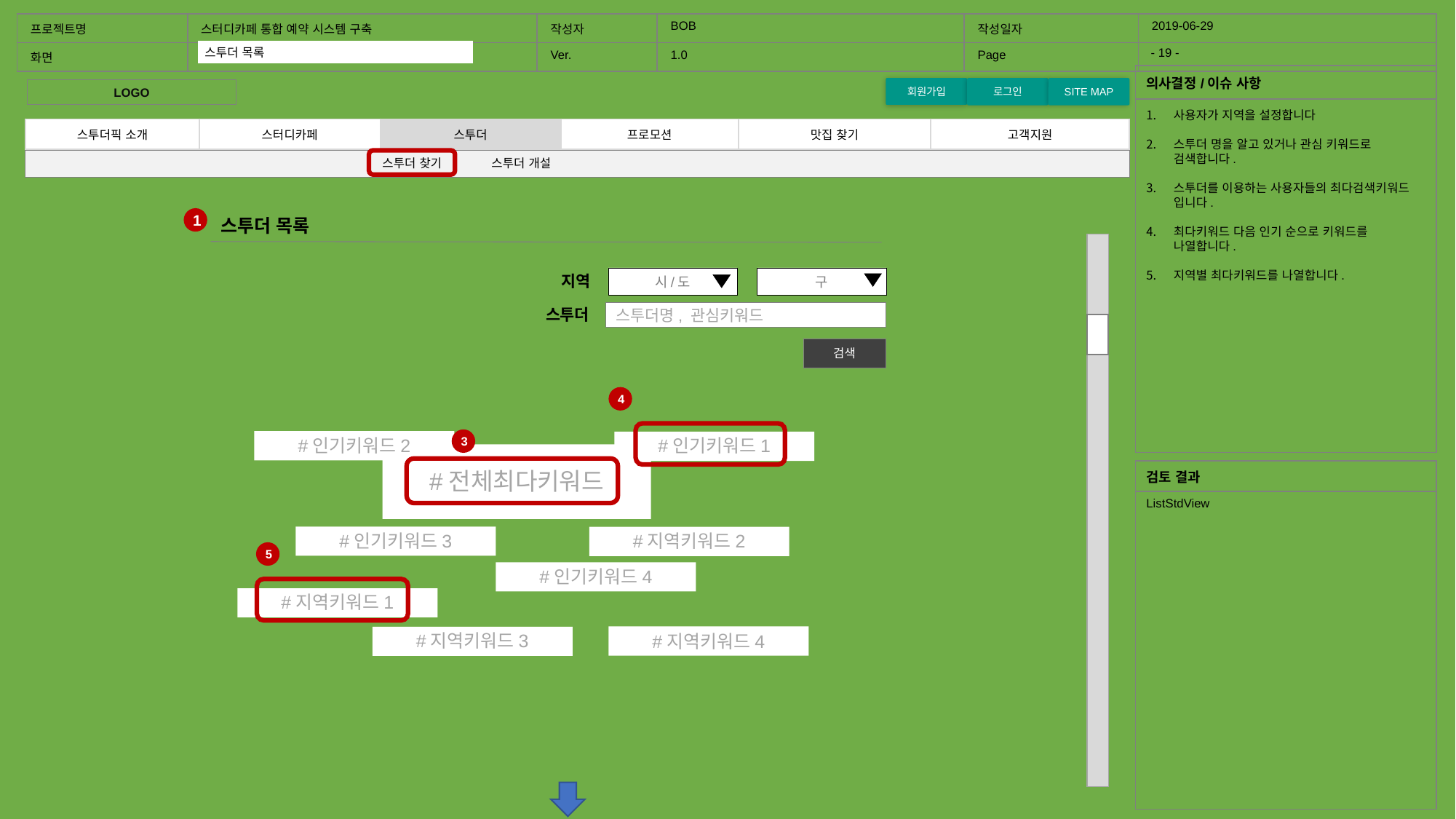

| 프로젝트명 | 스터디카페 통합 예약 시스템 구축 | 작성자 | BOB | 작성일자 | 2019-06-29 |
| --- | --- | --- | --- | --- | --- |
| 화면 |  | Ver. | 1.0 | Page |  |
- 19 -
스투더 목록

홈화면
스투더(모임)게시판
| 의사결정/이슈 사항 |
| --- |
|  |
회원가입
로그인
SITE MAP
LOGO
사용자가 지역을 설정합니다

스투더 명을 알고 있거나 관심 키워드로 검색합니다.

스투더를 이용하는 사용자들의 최다검색키워드 입니다.

최다키워드 다음 인기 순으로 키워드를 나열합니다.

지역별 최다키워드를 나열합니다.

| 스투더픽 소개 | 스터디카페 | 스투더 | 프로모션 | 맛집 찾기 | 고객지원 |
| --- | --- | --- | --- | --- | --- |

스투더 찾기	스투더 개설
1
스투더 목록

지역
시/도
구

스투더
스투더명, 관심키워드

검색
4

3

#인기키워드2

#인기키워드1

#전체최다키워드

| 검토 결과 |
| --- |
| ListStdView |

#인기키워드3

#지역키워드2

5

#인기키워드4

#지역키워드1

#지역키워드4

#지역키워드3